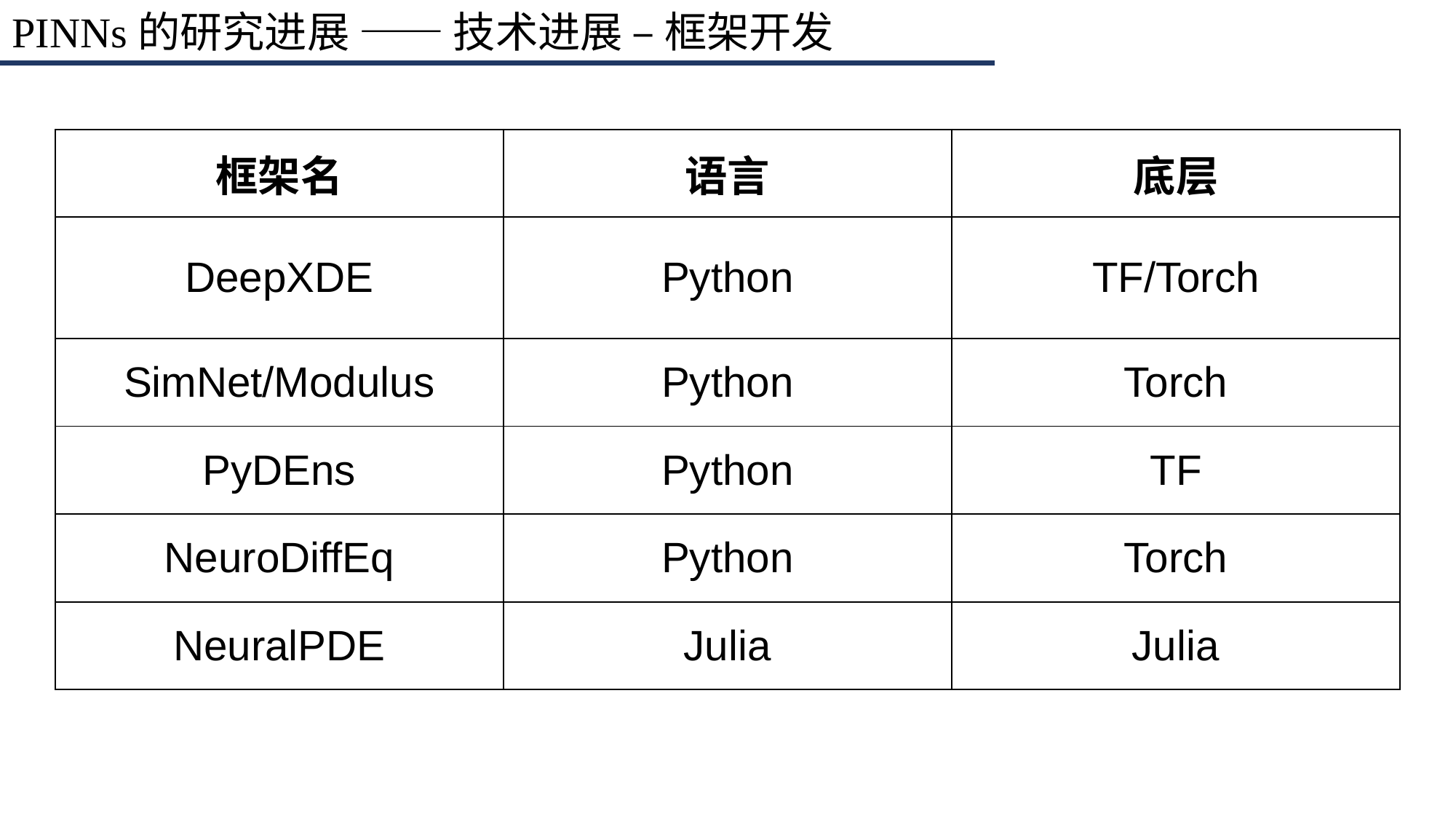

PINNs的研究进展 —— 技术进展 – 框架开发
| 框架名 | 语言 | 底层 |
| --- | --- | --- |
| DeepXDE | Python | TF/Torch |
| SimNet/Modulus | Python | Torch |
| PyDEns | Python | TF |
| NeuroDiffEq | Python | Torch |
| NeuralPDE | Julia | Julia |